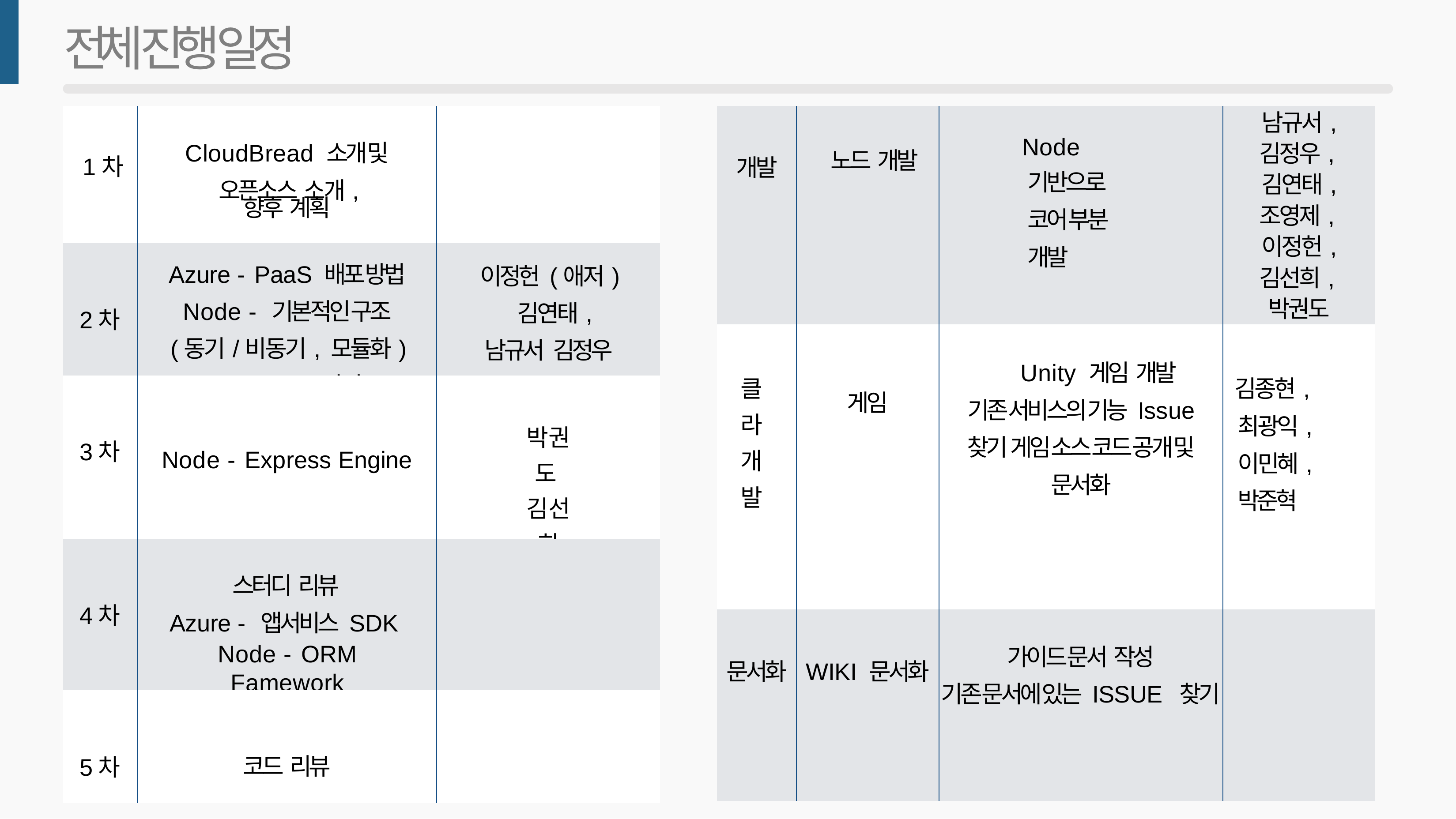

전체 진행 일정
| 개발 | 노드 개발 | Node 기반으로 코어 부분 개발 | 남규서, 김정우, 김연태, 조영제, 이정헌, 김선희, 박권도 |
| --- | --- | --- | --- |
| 클라 개발 | 게임 | Unity 게임 개발 기존 서비스의 기능 Issue 찾기 게임 소스 코드 공개 및 문서화 | 김종현, 최광익, 이민혜, 박준혁 |
| 문서화 | WIKI 문서화 | 가이드 문서 작성 기존 문서에 있는 ISSUE 찾기 |  |
| 1차 | CloudBread 소개 및 오픈소스 소개, 향후 계획 |  |
| --- | --- | --- |
| 2차 | Azure - PaaS 배포 방법 Node - 기본적인 구조 (동기/비동기, 모듈화) Javascript 가이드 | 이정헌 (애저) 김연태, 남규서 김정우 |
| 3차 | Node - Express Engine | 박권도 김선희 |
| 4차 | 스터디 리뷰 Azure - 앱서비스 SDK Node - ORM Famework |  |
| 5차 | 코드 리뷰 |  |